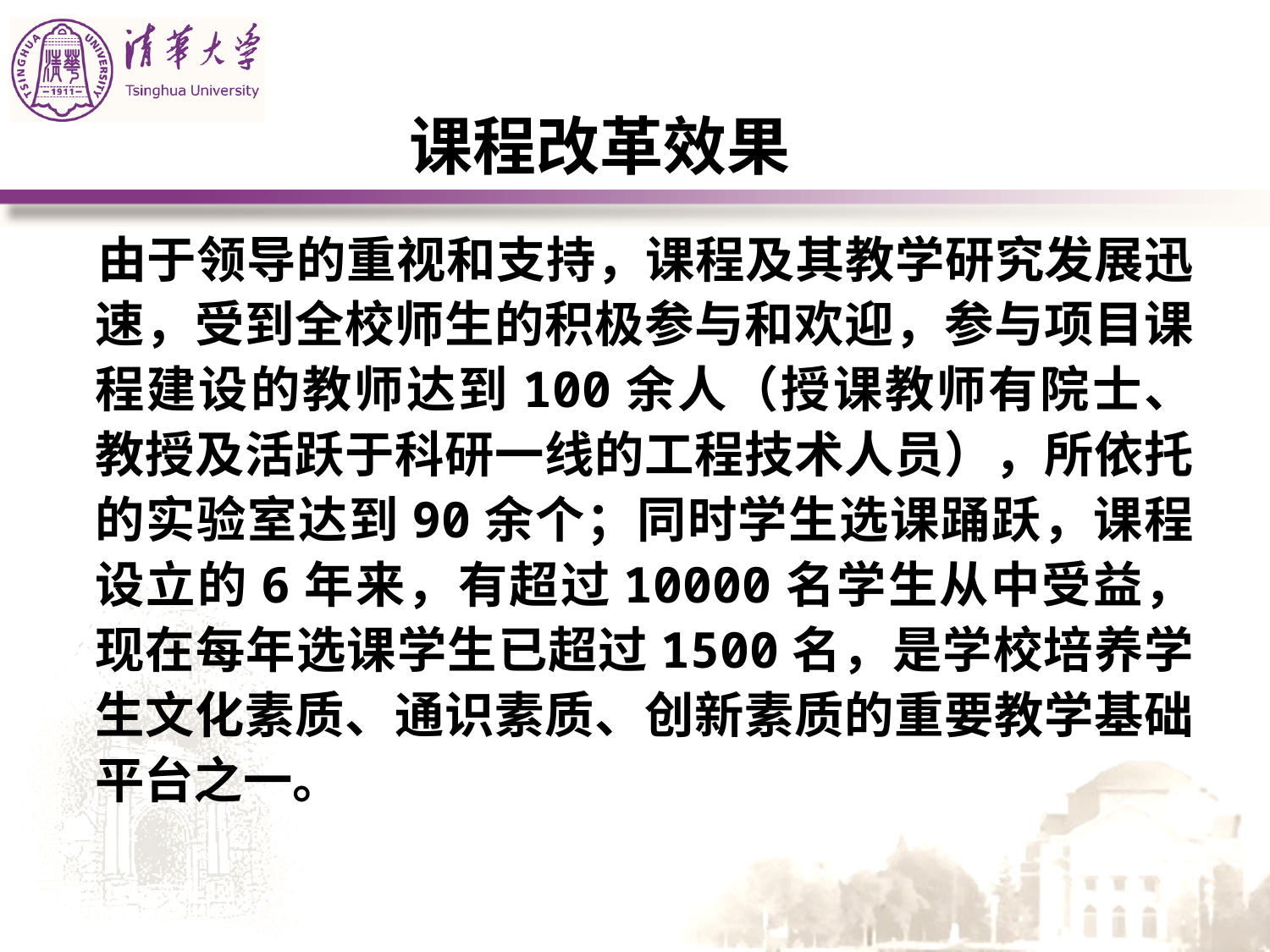

# 课程改革效果
由于领导的重视和支持，课程及其教学研究发展迅速，受到全校师生的积极参与和欢迎，参与项目课程建设的教师达到100余人（授课教师有院士、教授及活跃于科研一线的工程技术人员），所依托的实验室达到90余个；同时学生选课踊跃，课程设立的6年来，有超过10000名学生从中受益，现在每年选课学生已超过1500名，是学校培养学生文化素质、通识素质、创新素质的重要教学基础平台之一。